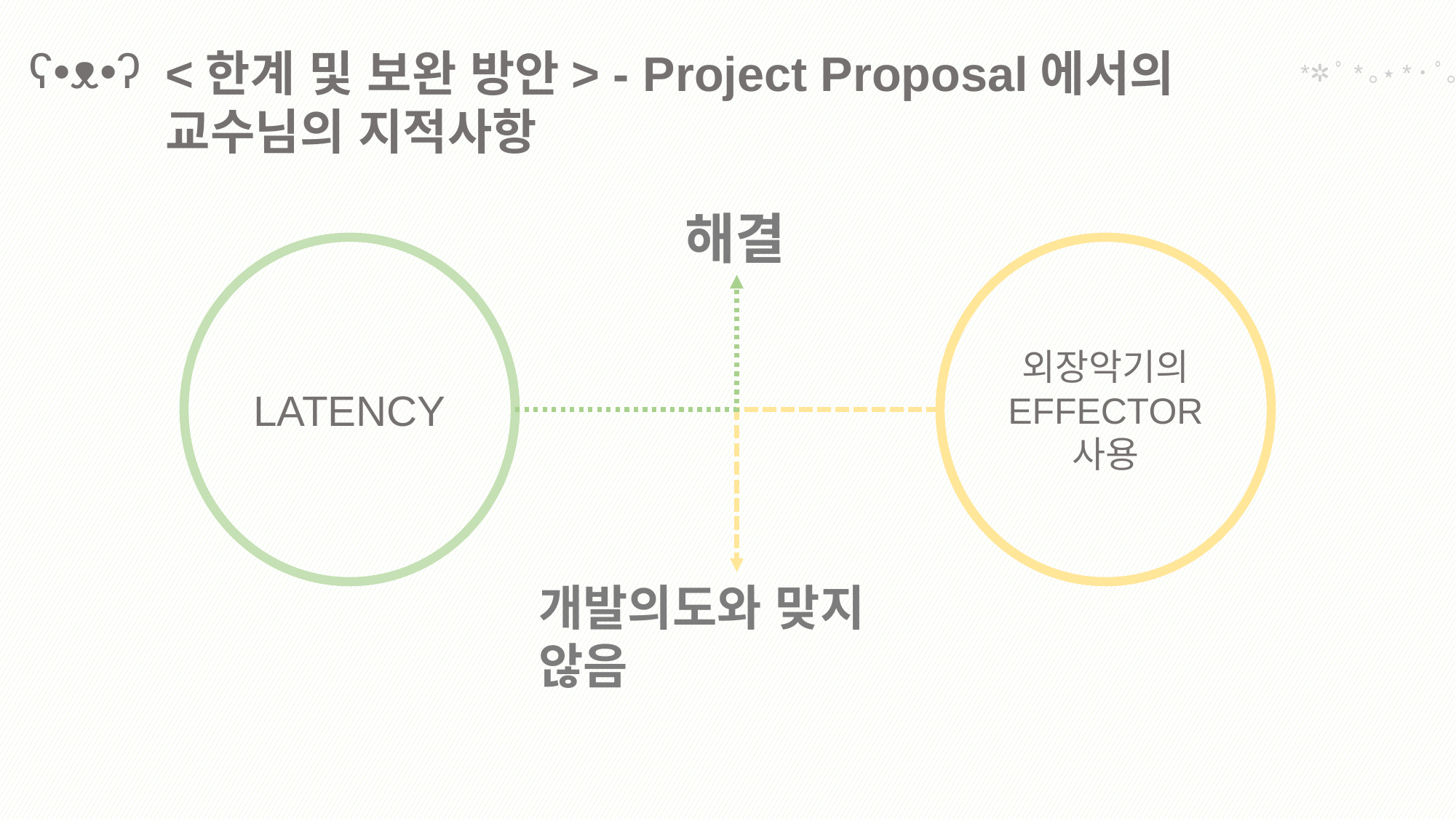

<한계 및 보완 방안> - Project Proposal에서의 교수님의 지적사항
ʕ•ᴥ•ʔ
*✲ﾟ*｡⋆*･ ﾟ｡
해결
LATENCY
외장악기의 EFFECTOR
사용
개발의도와 맞지 않음